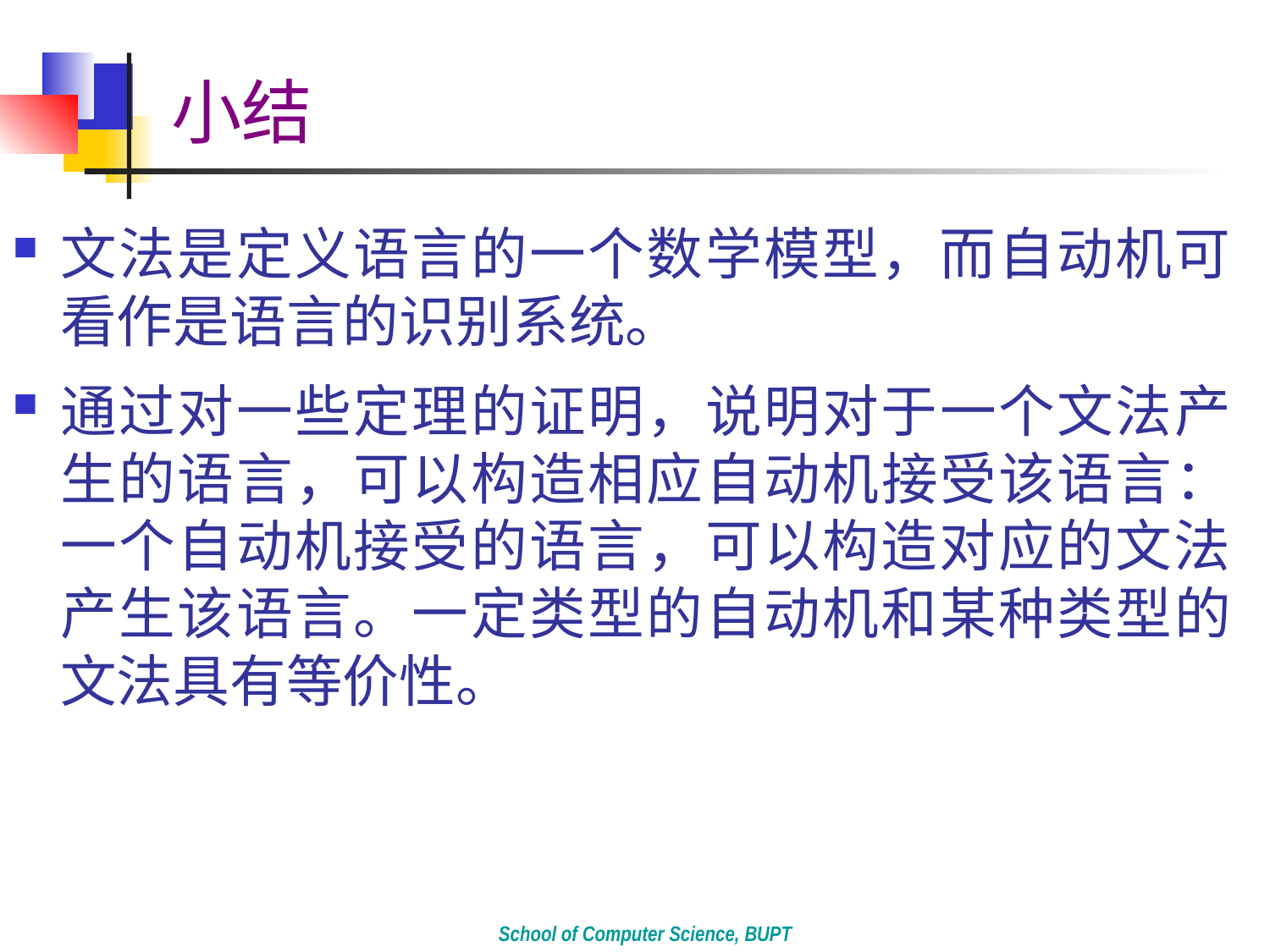

# 小结
文法是定义语言的一个数学模型，而自动机可看作是语言的识别系统。
通过对一些定理的证明，说明对于一个文法产生的语言，可以构造相应自动机接受该语言：一个自动机接受的语言，可以构造对应的文法产生该语言。一定类型的自动机和某种类型的文法具有等价性。

School of Computer Science, BUPT
48